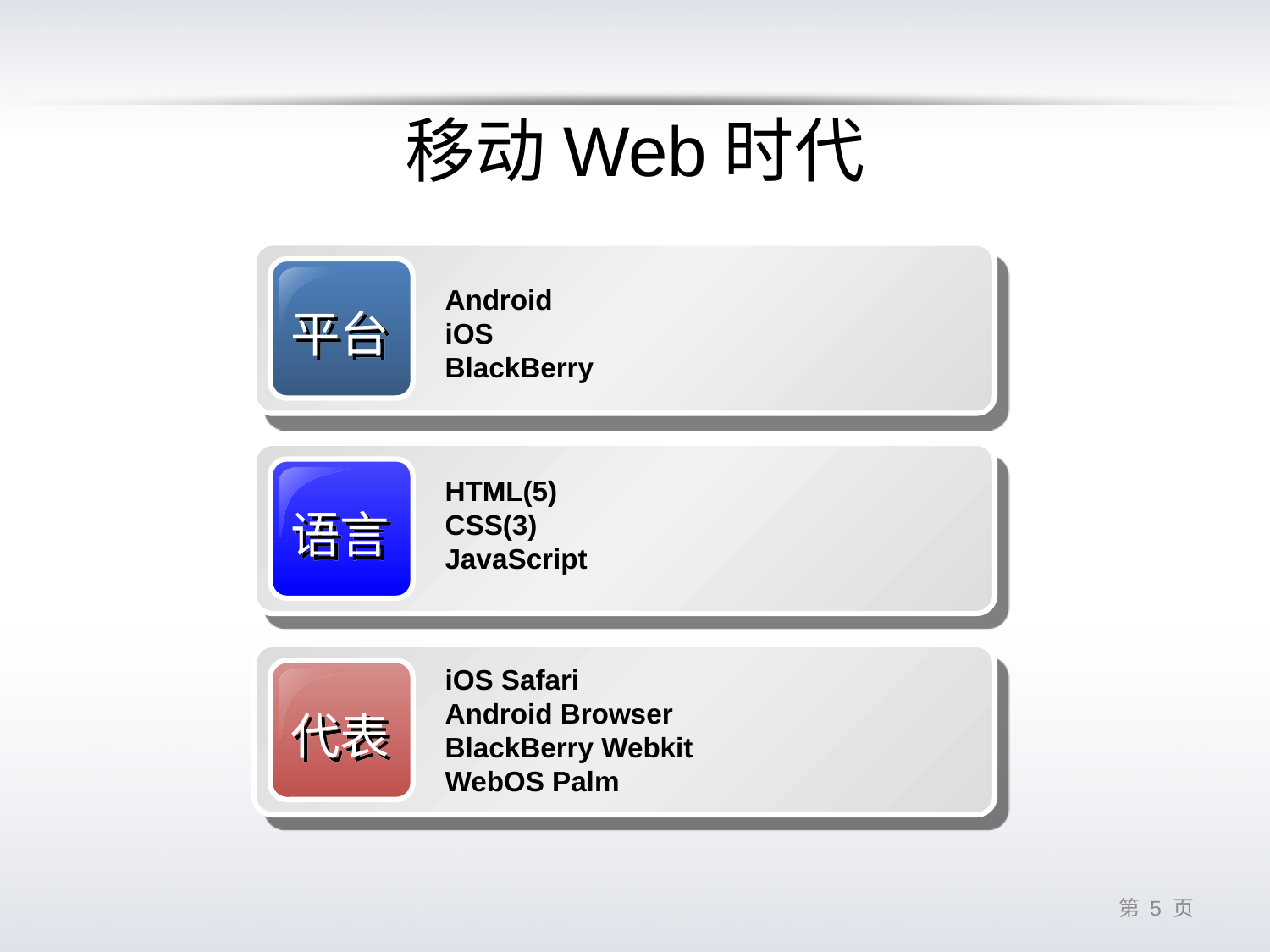

# 移动Web时代

平台
Android
iOS
BlackBerry

语言
HTML(5)
CSS(3)
JavaScript

iOS Safari
Android Browser
BlackBerry Webkit
WebOS Palm

代表
第 5 页